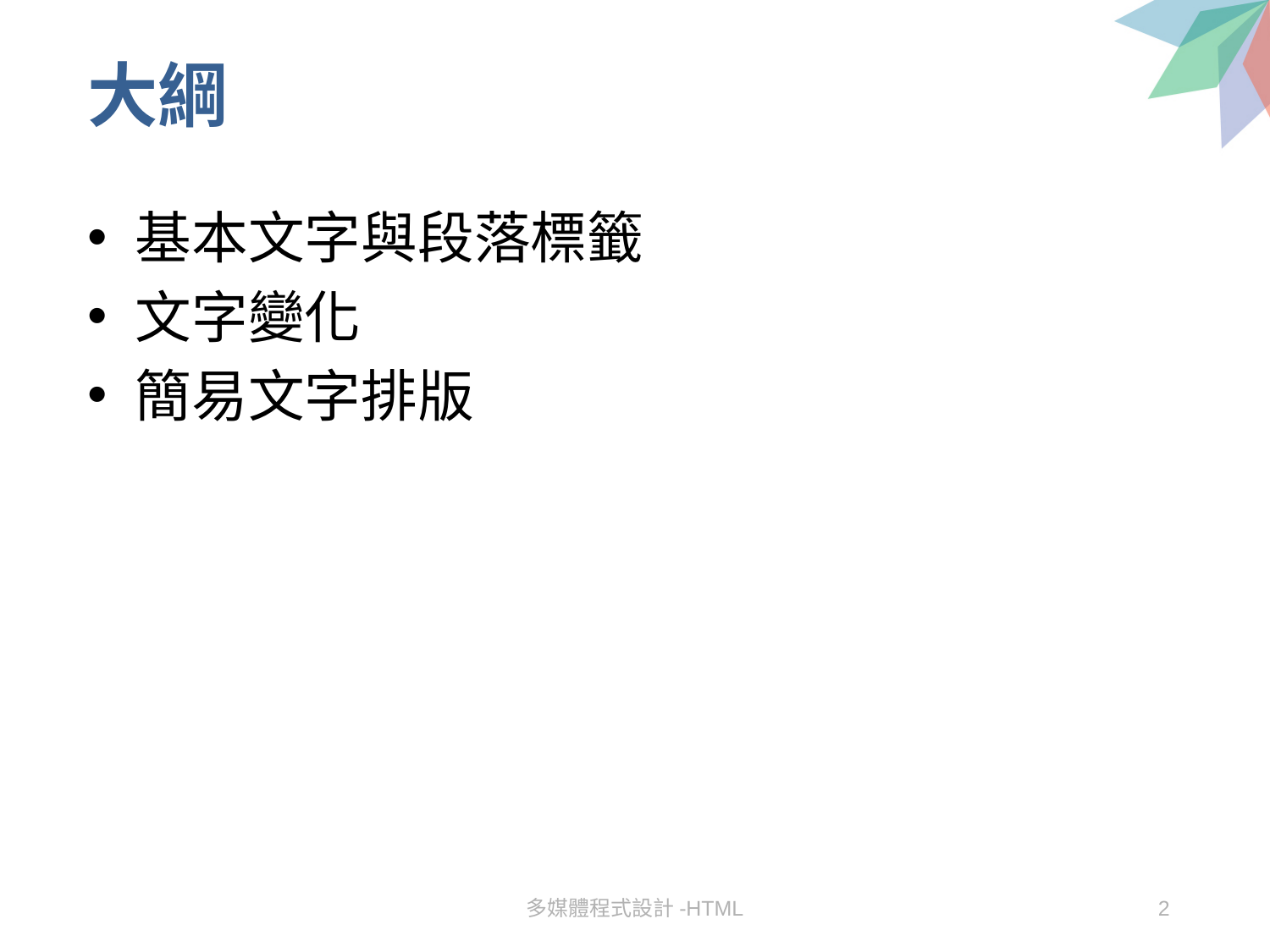

# 大綱
基本文字與段落標籤
文字變化
簡易文字排版

多媒體程式設計-HTML
2